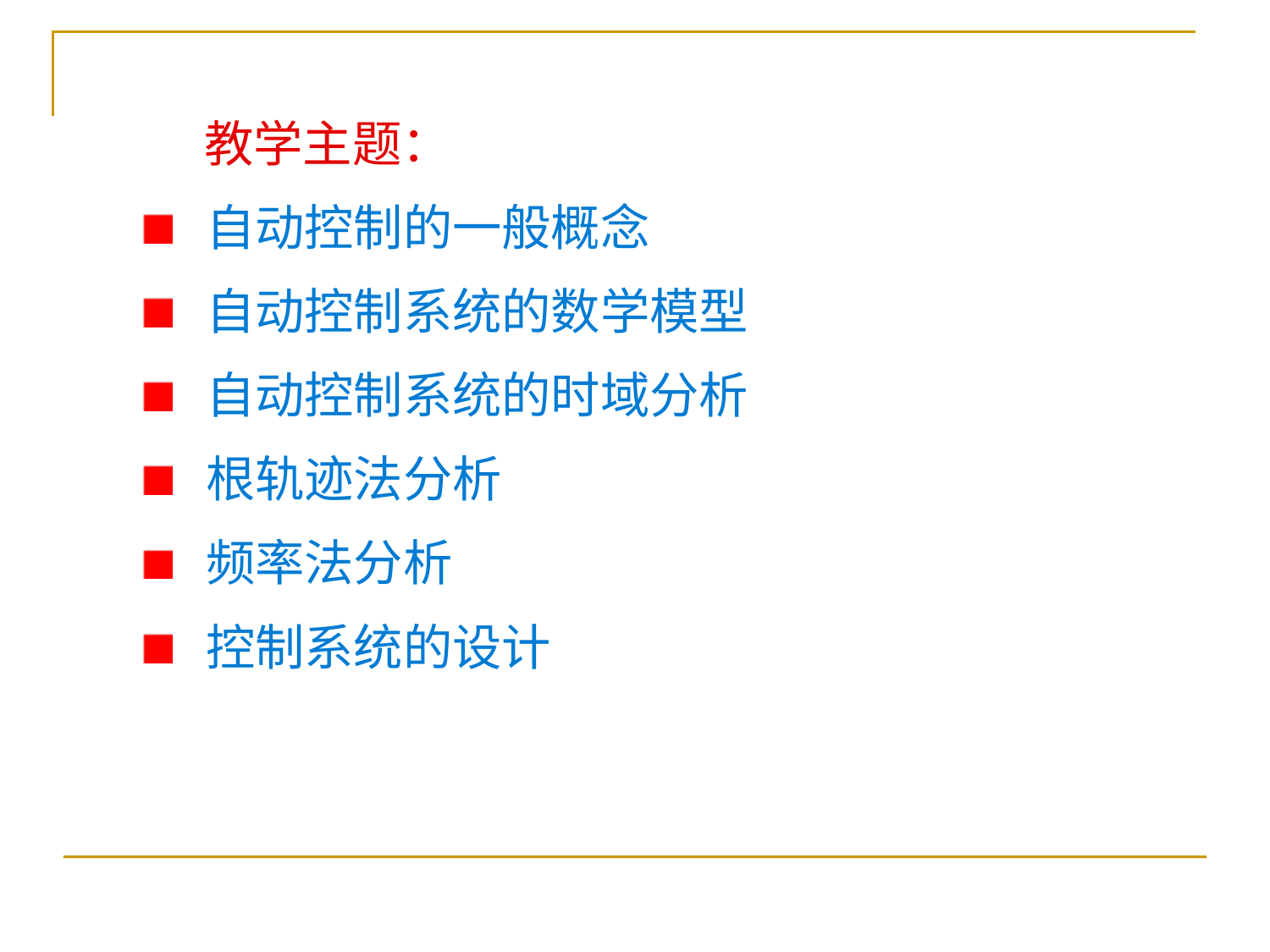

教学主题：
  自动控制的一般概念
  自动控制系统的数学模型
  自动控制系统的时域分析
  根轨迹法分析
  频率法分析
  控制系统的设计

5